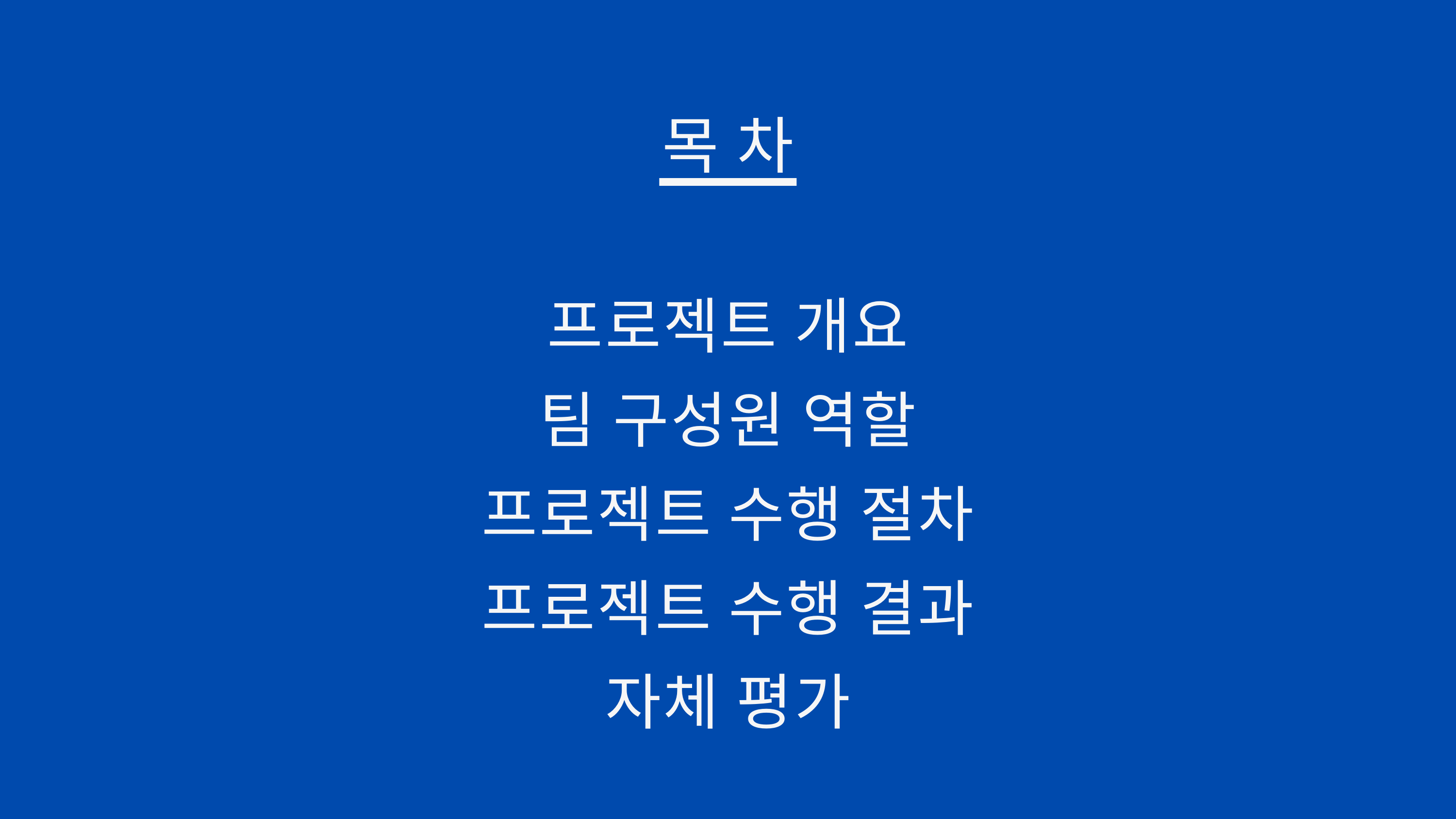

목 차

프로젝트 개요
팀 구성원 역할
프로젝트 수행 절차
프로젝트 수행 결과
자체 평가